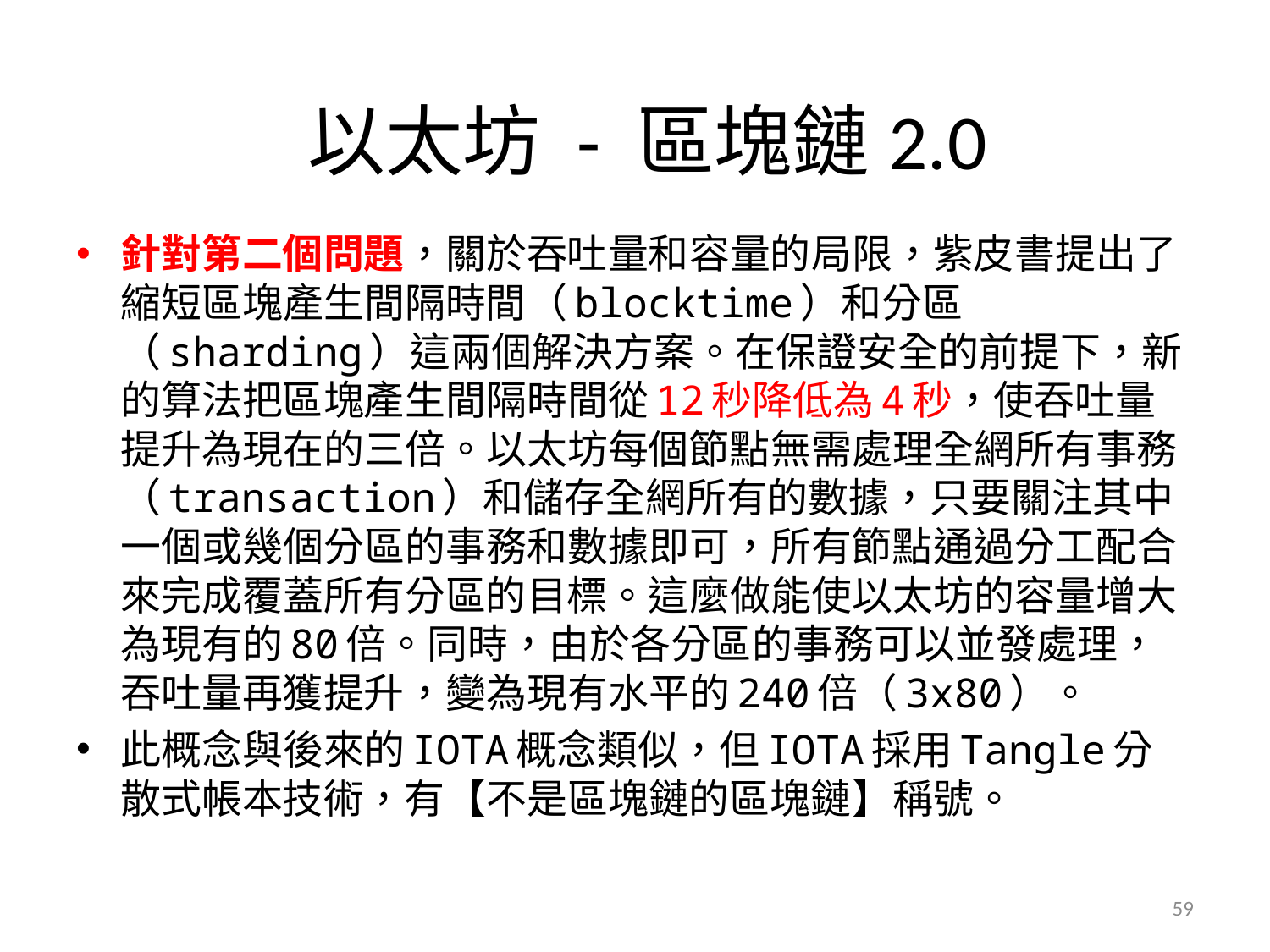

以太坊 - 區塊鏈2.0
針對第二個問題，關於吞吐量和容量的局限，紫皮書提出了縮短區塊產生間隔時間（blocktime）和分區（sharding）這兩個解決方案。在保證安全的前提下，新的算法把區塊產生間隔時間從12秒降低為4秒，使吞吐量提升為現在的三倍。以太坊每個節點無需處理全網所有事務（transaction）和儲存全網所有的數據，只要關注其中一個或幾個分區的事務和數據即可，所有節點通過分工配合來完成覆蓋所有分區的目標。這麼做能使以太坊的容量增大為現有的80倍。同時，由於各分區的事務可以並發處理，吞吐量再獲提升，變為現有水平的240倍（3x80）。
此概念與後來的IOTA概念類似，但IOTA採用Tangle分散式帳本技術，有【不是區塊鏈的區塊鏈】稱號。

59